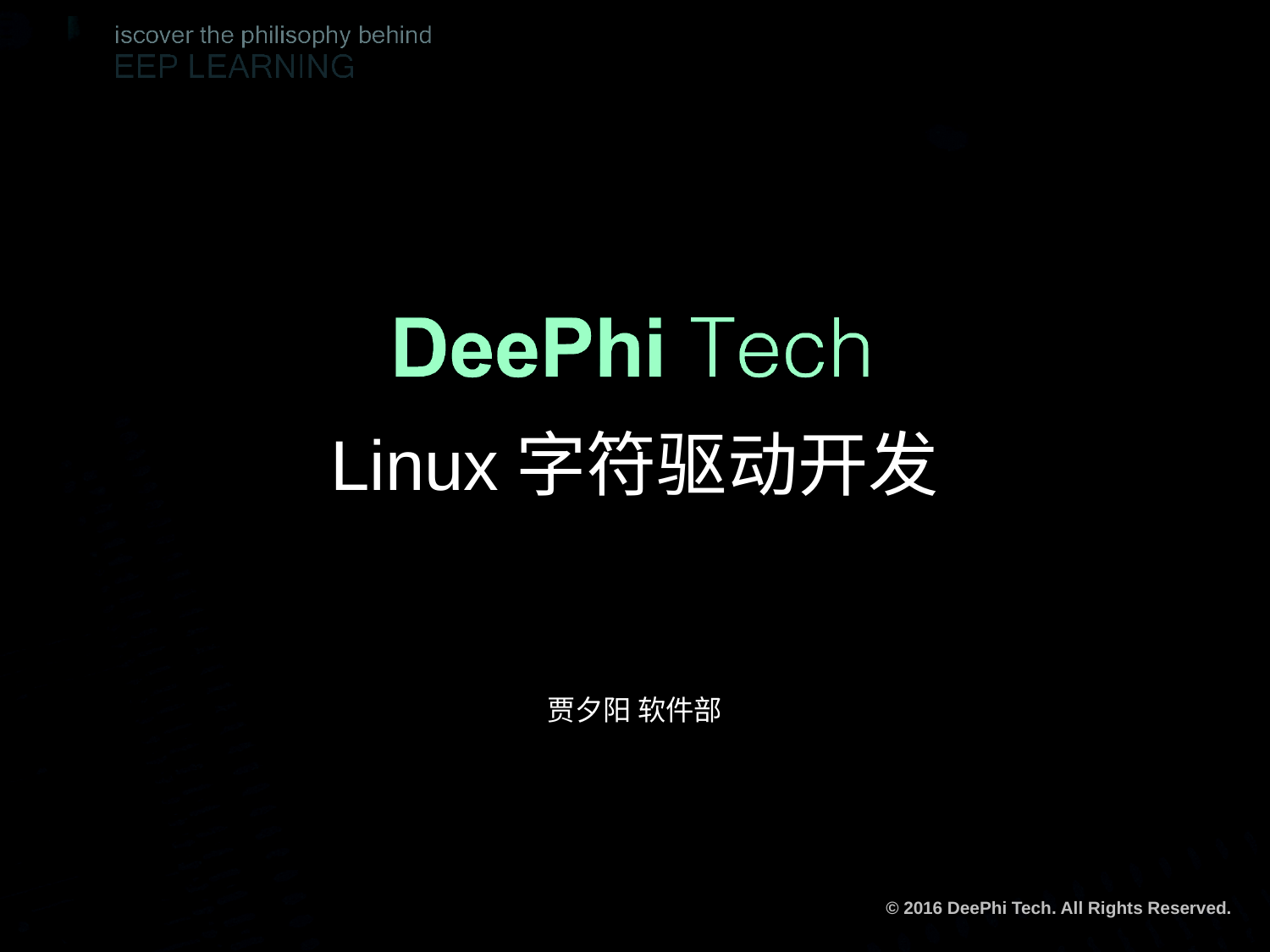

# Linux字符驱动开发
贾夕阳 软件部
© 2016 DeePhi Tech. All Rights Reserved.